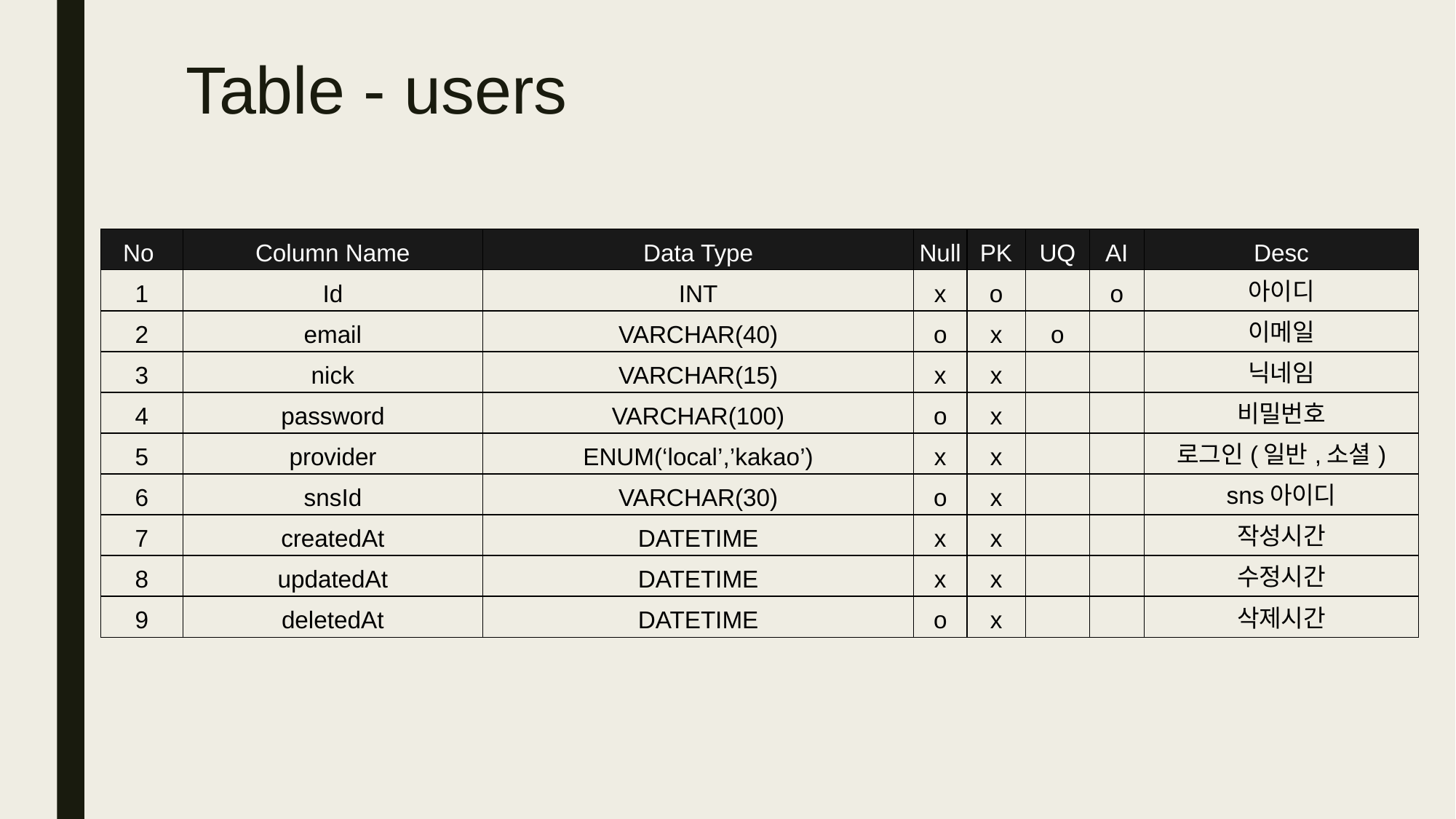

# Table - users
| No | Column Name | Data Type | Null | PK | UQ | AI | Desc |
| --- | --- | --- | --- | --- | --- | --- | --- |
| 1 | Id | INT | x | o |  | o | 아이디 |
| 2 | email | VARCHAR(40) | o | x | o |  | 이메일 |
| 3 | nick | VARCHAR(15) | x | x |  |  | 닉네임 |
| 4 | password | VARCHAR(100) | o | x |  |  | 비밀번호 |
| 5 | provider | ENUM(‘local’,’kakao’) | x | x |  |  | 로그인(일반,소셜) |
| 6 | snsId | VARCHAR(30) | o | x |  |  | sns아이디 |
| 7 | createdAt | DATETIME | x | x |  |  | 작성시간 |
| 8 | updatedAt | DATETIME | x | x |  |  | 수정시간 |
| 9 | deletedAt | DATETIME | o | x |  |  | 삭제시간 |